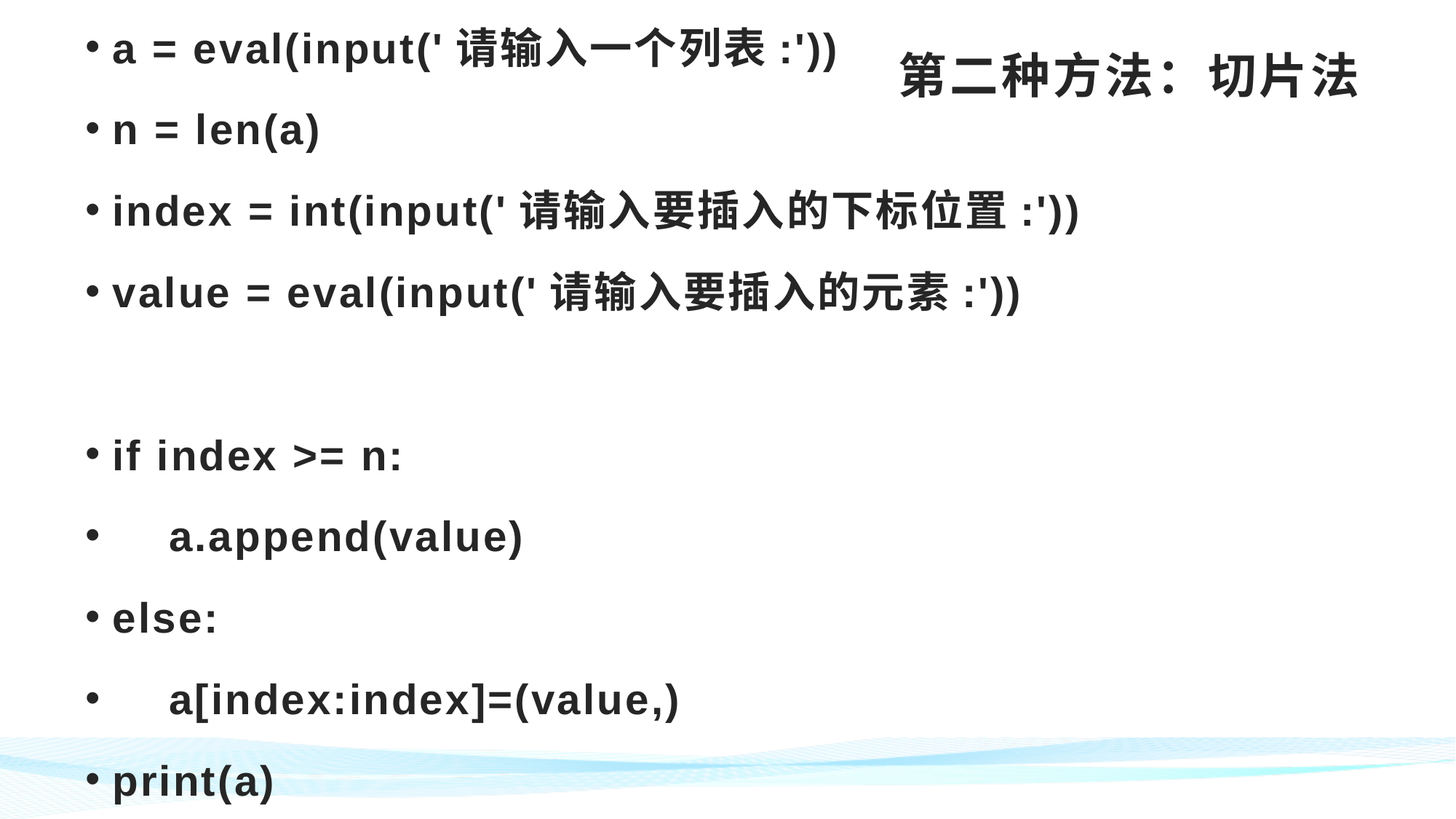

a = eval(input('请输入一个列表:'))
n = len(a)
index = int(input('请输入要插入的下标位置:'))
value = eval(input('请输入要插入的元素:'))

if index >= n:
    a.append(value)
else:
    a[index:index]=(value,)
print(a)
# 第二种方法：切片法
70